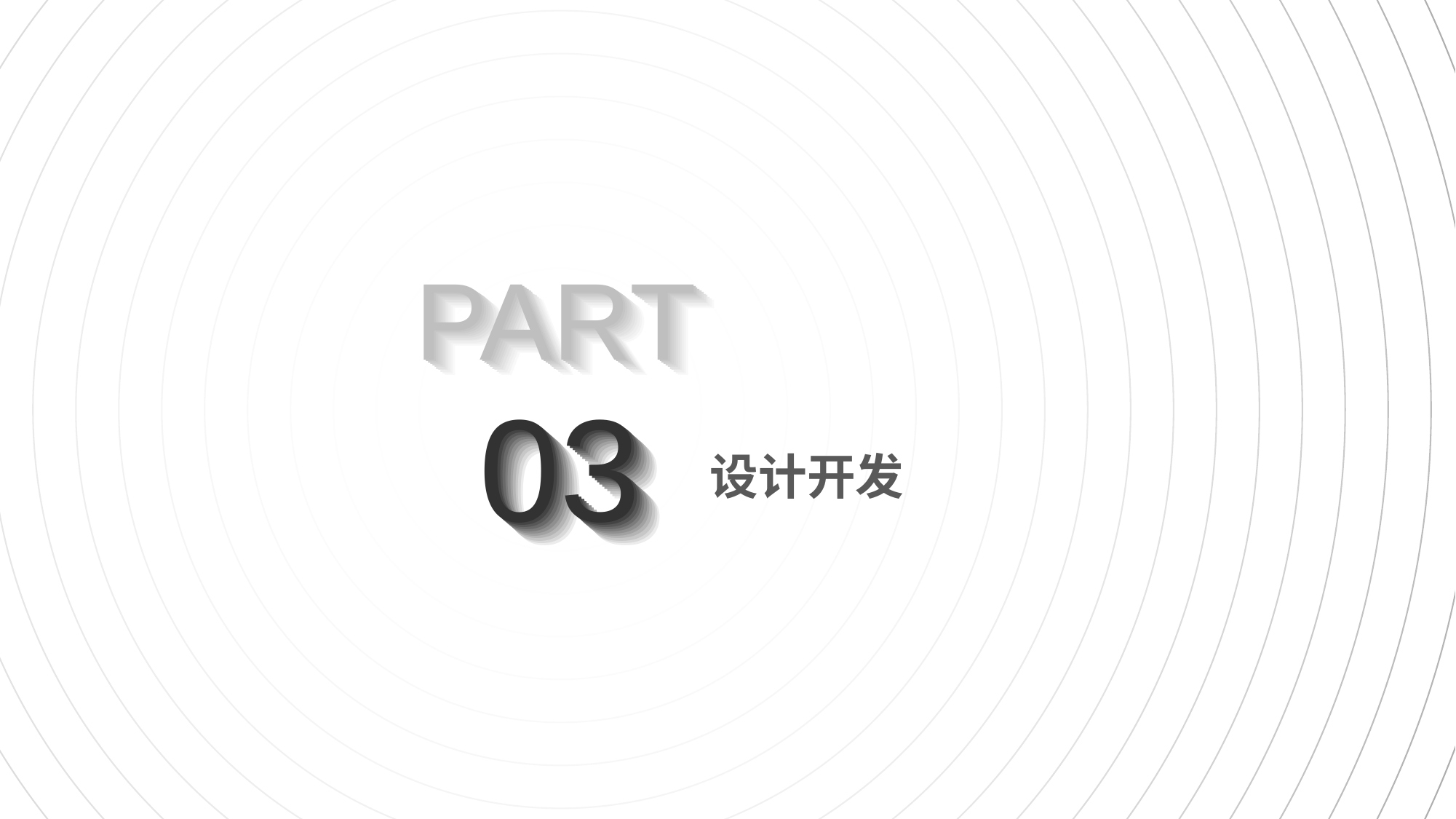

PART
PART
PART
PART
PART
PART
PART
PART
PART
PART
PART
PART
03
03
03
03
03
03
03
03
03
03
03
03
设计开发